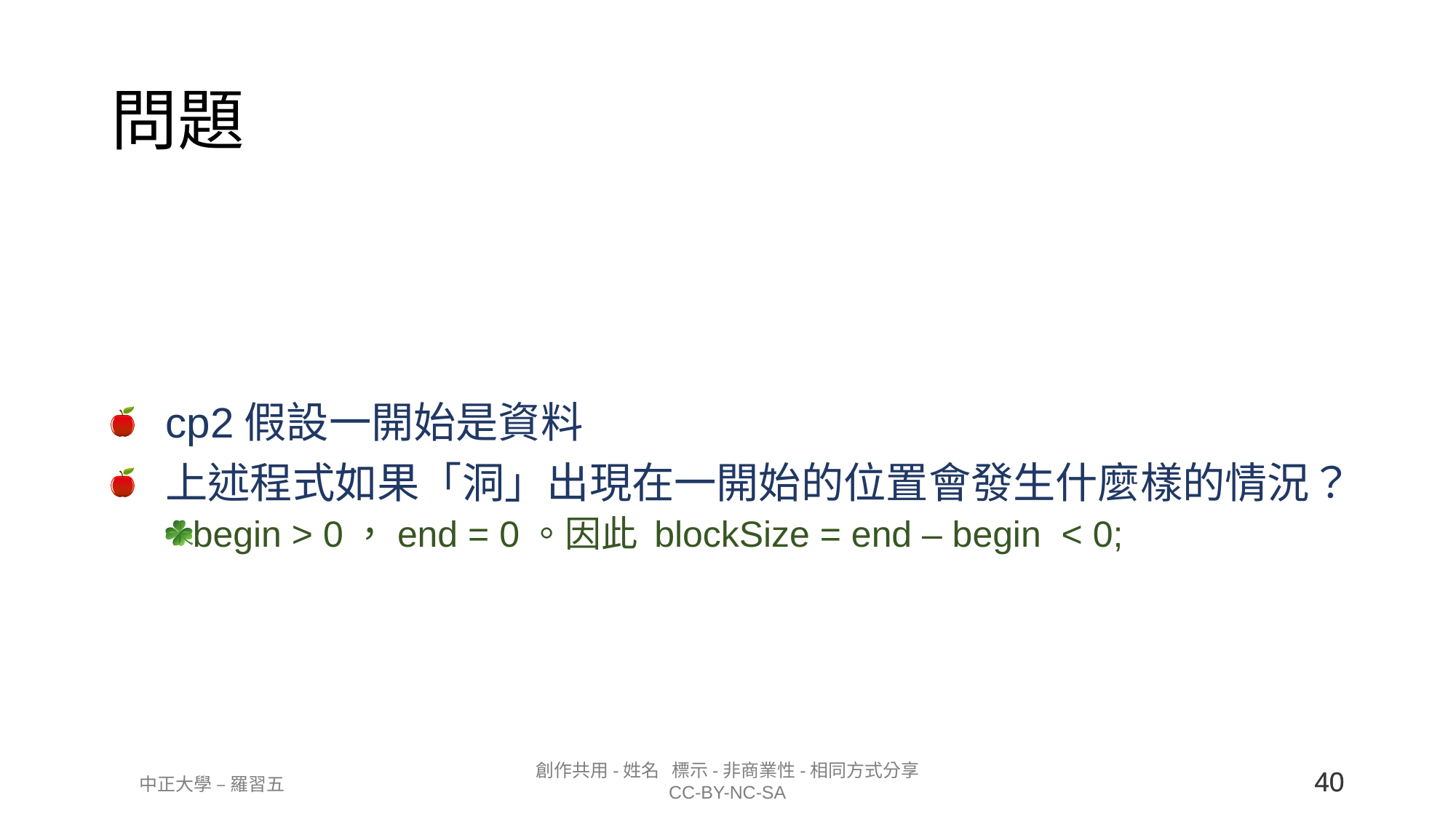

# 問題
cp2假設一開始是資料
上述程式如果「洞」出現在一開始的位置會發生什麼樣的情況？
begin > 0，end = 0。因此 blockSize = end – begin  < 0;